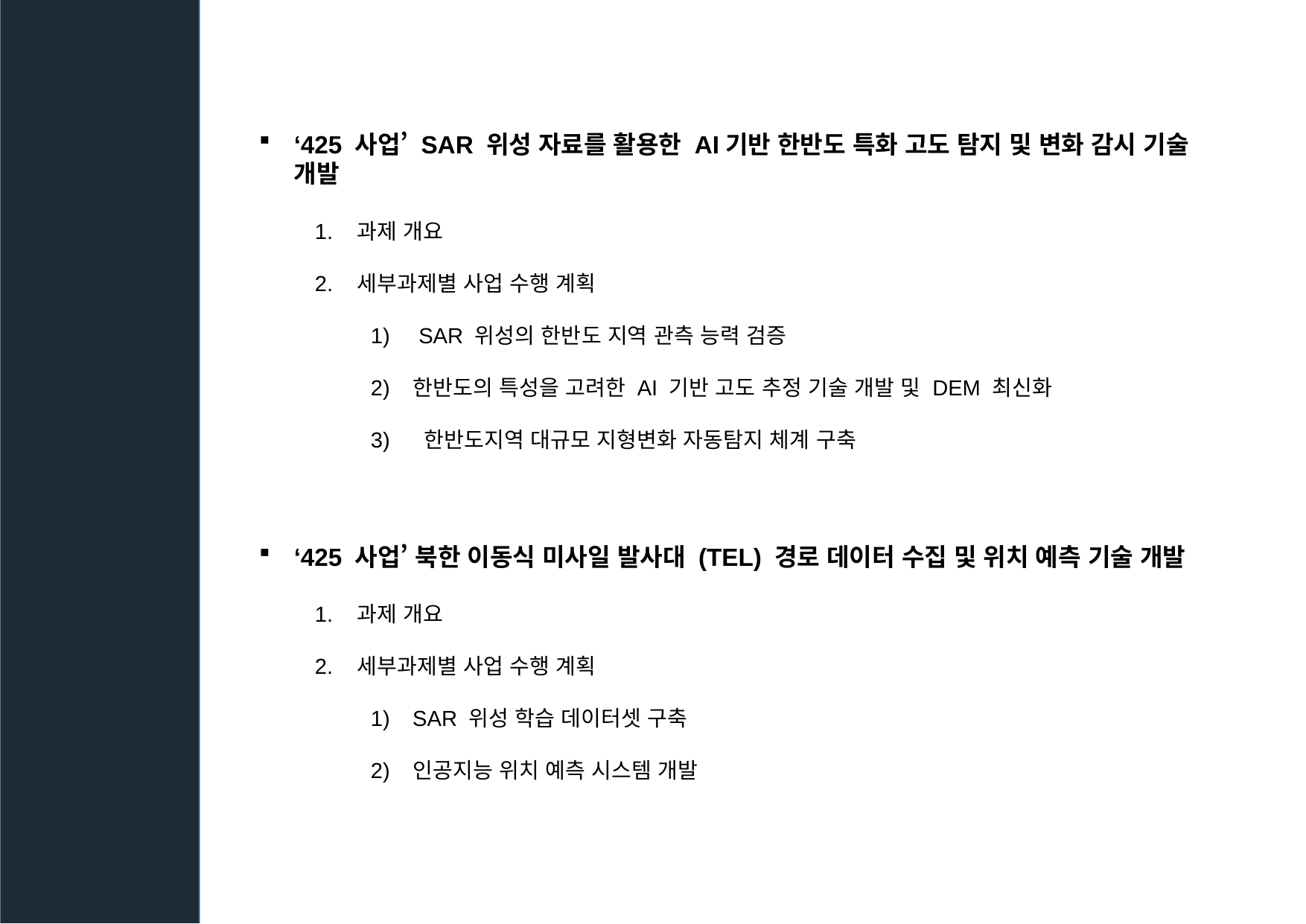

목차
‘425 사업’ SAR 위성 자료를 활용한 AI기반 한반도 특화 고도 탐지 및 변화 감시 기술 개발

과제 개요

세부과제별 사업 수행 계획

 SAR 위성의 한반도 지역 관측 능력 검증

한반도의 특성을 고려한 AI 기반 고도 추정 기술 개발 및 DEM 최신화

 한반도지역 대규모 지형변화 자동탐지 체계 구축

‘425 사업’ 북한 이동식 미사일 발사대 (TEL) 경로 데이터 수집 및 위치 예측 기술 개발

과제 개요

세부과제별 사업 수행 계획

SAR 위성 학습 데이터셋 구축

인공지능 위치 예측 시스템 개발